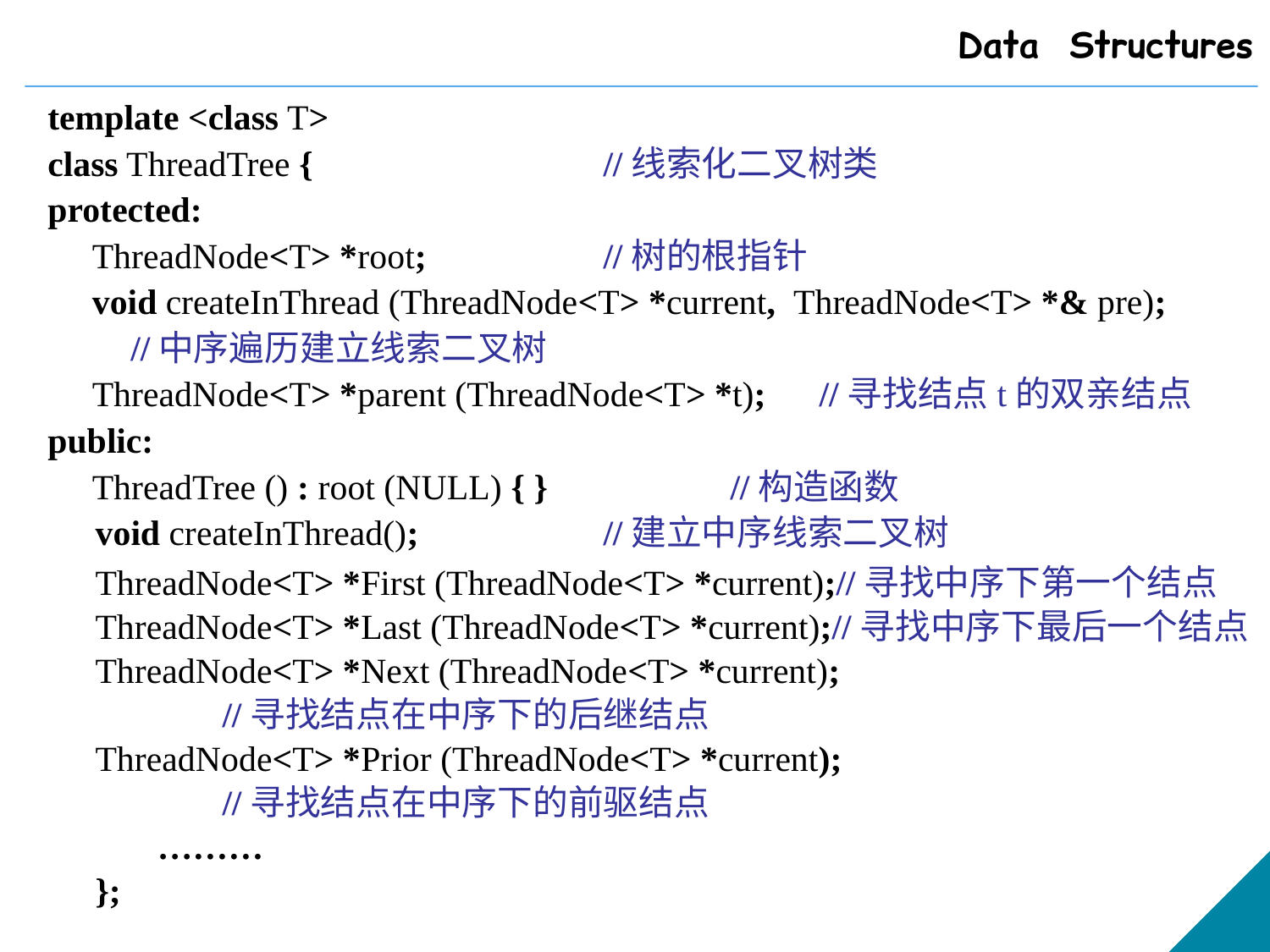

template <class T>
class ThreadTree {			//线索化二叉树类
protected:
     ThreadNode<T> *root;		//树的根指针
     void createInThread (ThreadNode<T> *current,  ThreadNode<T> *& pre);
	    //中序遍历建立线索二叉树
     ThreadNode<T> *parent (ThreadNode<T> *t);      //寻找结点t的双亲结点
public:
     ThreadTree () : root (NULL) { }		//构造函数
 	void createInThread();        	//建立中序线索二叉树
     	ThreadNode<T> *First (ThreadNode<T> *current);//寻找中序下第一个结点
     	ThreadNode<T> *Last (ThreadNode<T> *current);//寻找中序下最后一个结点
	ThreadNode<T> *Next (ThreadNode<T> *current);
		//寻找结点在中序下的后继结点
	ThreadNode<T> *Prior (ThreadNode<T> *current);
		//寻找结点在中序下的前驱结点
	       ………
	};